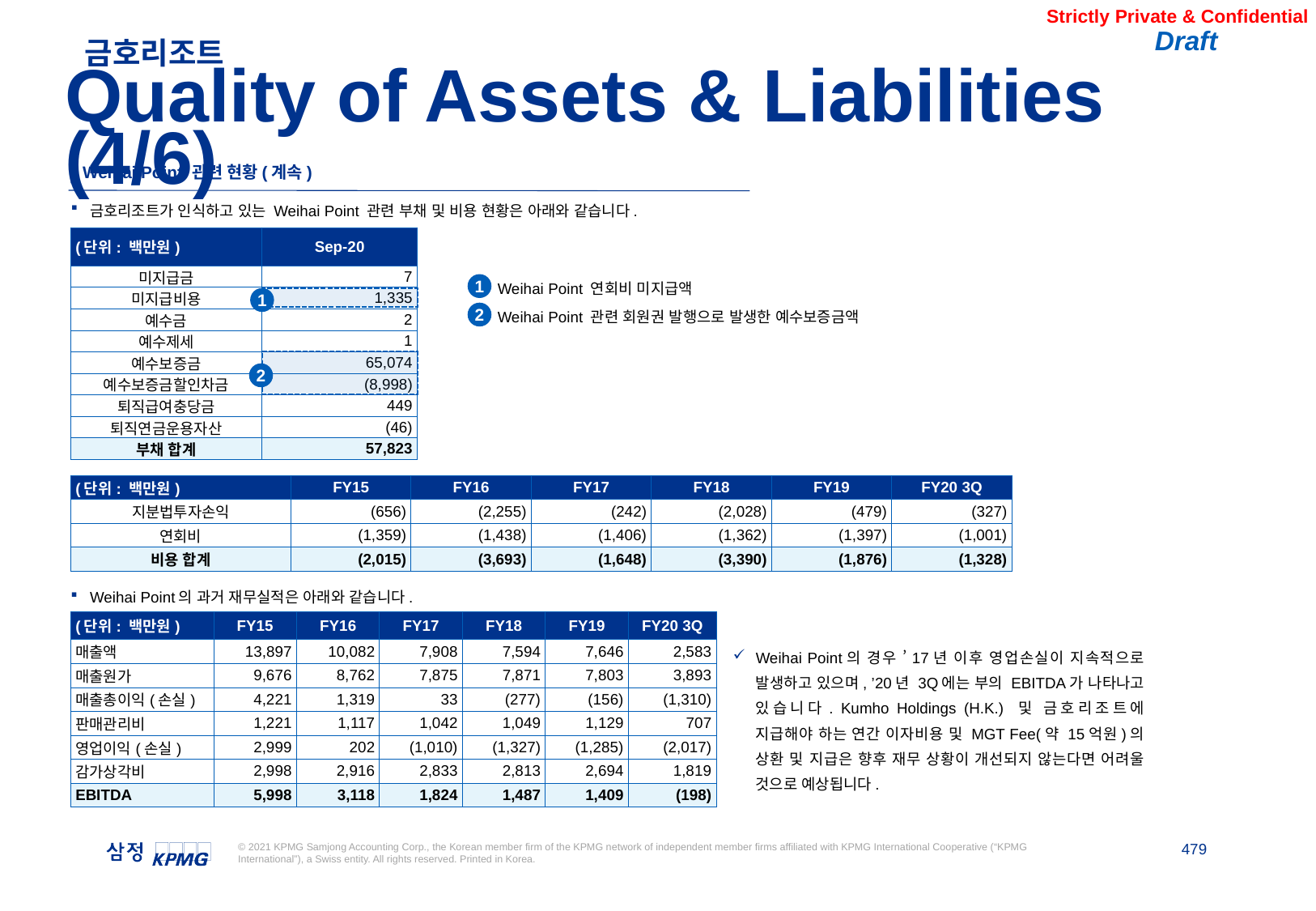

금호리조트
Quality of Assets & Liabilities (4/6)
▌Weihai Point 관련 현황(계속)

금호리조트가 인식하고 있는 Weihai Point 관련 부채 및 비용 현황은 아래와 같습니다.
| (단위: 백만원) | Sep-20 |
| --- | --- |
| 미지급금 | 7 |
| 미지급비용 | 1,335 |
| 예수금 | 2 |
| 예수제세 | 1 |
| 예수보증금 | 65,074 |
| 예수보증금할인차금 | (8,998) |
| 퇴직급여충당금 | 449 |
| 퇴직연금운용자산 | (46) |
| 부채 합계 | 57,823 |
Weihai Point 연회비 미지급액
Weihai Point 관련 회원권 발행으로 발생한 예수보증금액
1
1

2

2
| (단위: 백만원) | FY15 | FY16 | FY17 | FY18 | FY19 | FY20 3Q |
| --- | --- | --- | --- | --- | --- | --- |
| 지분법투자손익 | (656) | (2,255) | (242) | (2,028) | (479) | (327) |
| 연회비 | (1,359) | (1,438) | (1,406) | (1,362) | (1,397) | (1,001) |
| 비용 합계 | (2,015) | (3,693) | (1,648) | (3,390) | (1,876) | (1,328) |
Weihai Point의 과거 재무실적은 아래와 같습니다.
| (단위: 백만원) | FY15 | FY16 | FY17 | FY18 | FY19 | FY20 3Q |
| --- | --- | --- | --- | --- | --- | --- |
| 매출액 | 13,897 | 10,082 | 7,908 | 7,594 | 7,646 | 2,583 |
| 매출원가 | 9,676 | 8,762 | 7,875 | 7,871 | 7,803 | 3,893 |
| 매출총이익(손실) | 4,221 | 1,319 | 33 | (277) | (156) | (1,310) |
| 판매관리비 | 1,221 | 1,117 | 1,042 | 1,049 | 1,129 | 707 |
| 영업이익(손실) | 2,999 | 202 | (1,010) | (1,327) | (1,285) | (2,017) |
| 감가상각비 | 2,998 | 2,916 | 2,833 | 2,813 | 2,694 | 1,819 |
| EBITDA | 5,998 | 3,118 | 1,824 | 1,487 | 1,409 | (198) |
Weihai Point의 경우 ’17년 이후 영업손실이 지속적으로 발생하고 있으며, ’20년 3Q에는 부의 EBITDA가 나타나고 있습니다. Kumho Holdings (H.K.) 및 금호리조트에 지급해야 하는 연간 이자비용 및 MGT Fee(약 15억원)의 상환 및 지급은 향후 재무 상황이 개선되지 않는다면 어려울 것으로 예상됩니다.